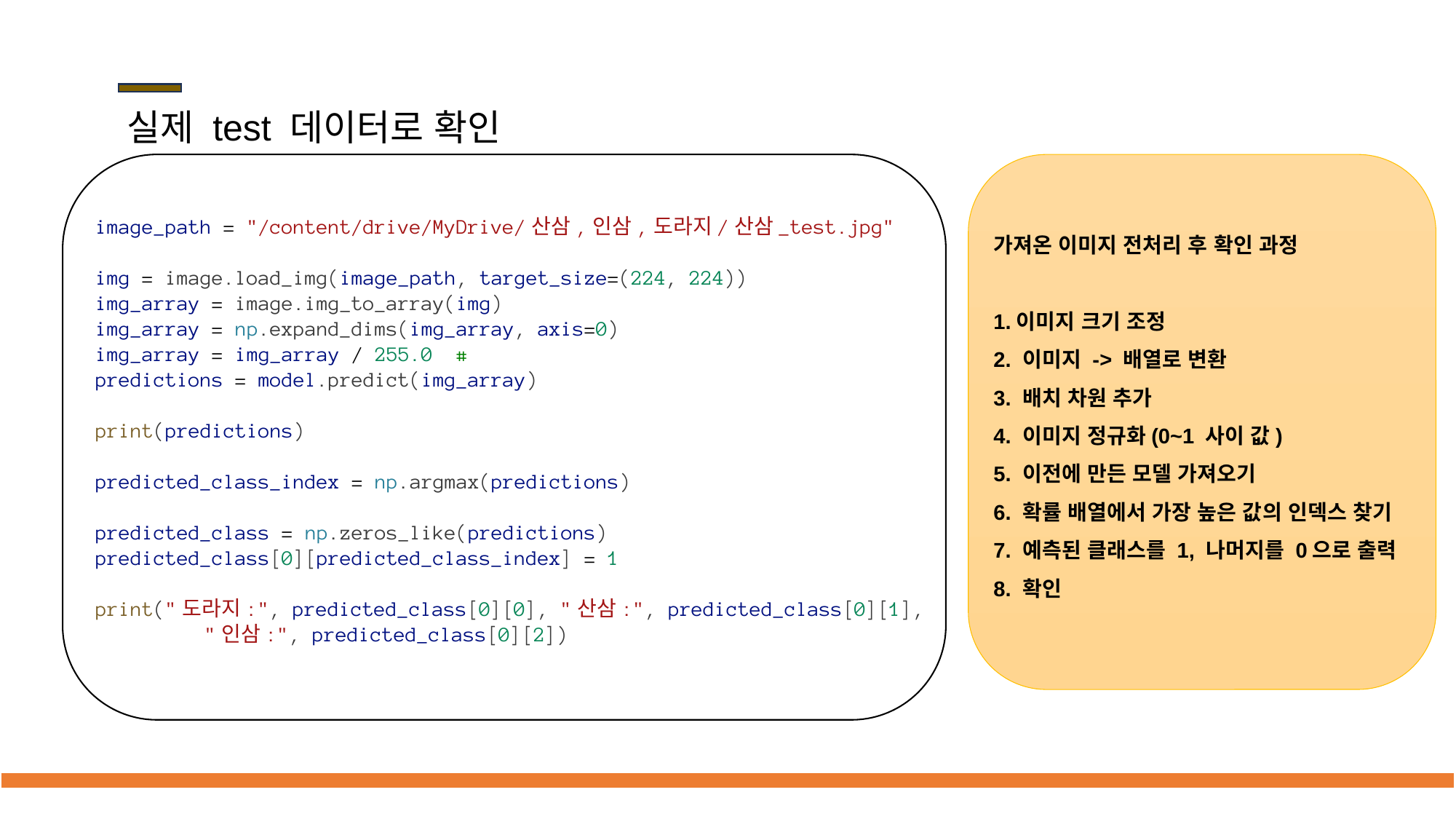

# 실제 test 데이터로 확인

image_path = "/content/drive/MyDrive/산삼,인삼,도라지/산삼_test.jpg"
img = image.load_img(image_path, target_size=(224, 224))
img_array = image.img_to_array(img)
img_array = np.expand_dims(img_array, axis=0)
img_array = img_array / 255.0  #
predictions = model.predict(img_array)

print(predictions)
predicted_class_index = np.argmax(predictions)

predicted_class = np.zeros_like(predictions)
predicted_class[0][predicted_class_index] = 1
print("도라지:", predicted_class[0][0], "산삼:", predicted_class[0][1],
	"인삼:", predicted_class[0][2])
가져온 이미지 전처리 후 확인 과정

1.이미지 크기 조정
2. 이미지 -> 배열로 변환
3. 배치 차원 추가
4. 이미지 정규화(0~1 사이 값)
5. 이전에 만든 모델 가져오기
6. 확률 배열에서 가장 높은 값의 인덱스 찾기
7. 예측된 클래스를 1, 나머지를 0으로 출력
8. 확인